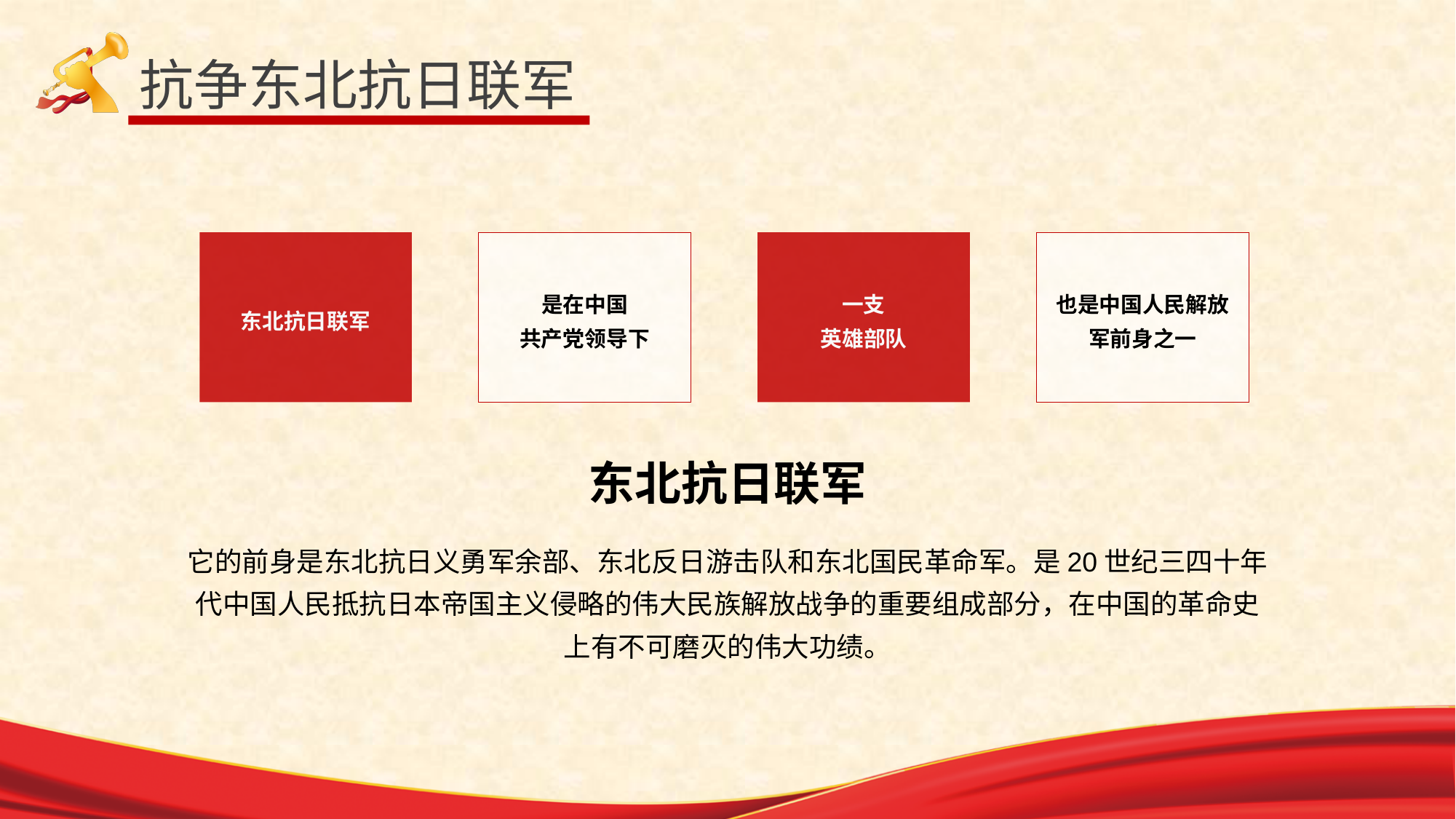

抗争东北抗日联军
东北抗日联军
是在中国
共产党领导下
一支
英雄部队
也是中国人民解放军前身之一
东北抗日联军
它的前身是东北抗日义勇军余部、东北反日游击队和东北国民革命军。是20世纪三四十年代中国人民抵抗日本帝国主义侵略的伟大民族解放战争的重要组成部分，在中国的革命史上有不可磨灭的伟大功绩。